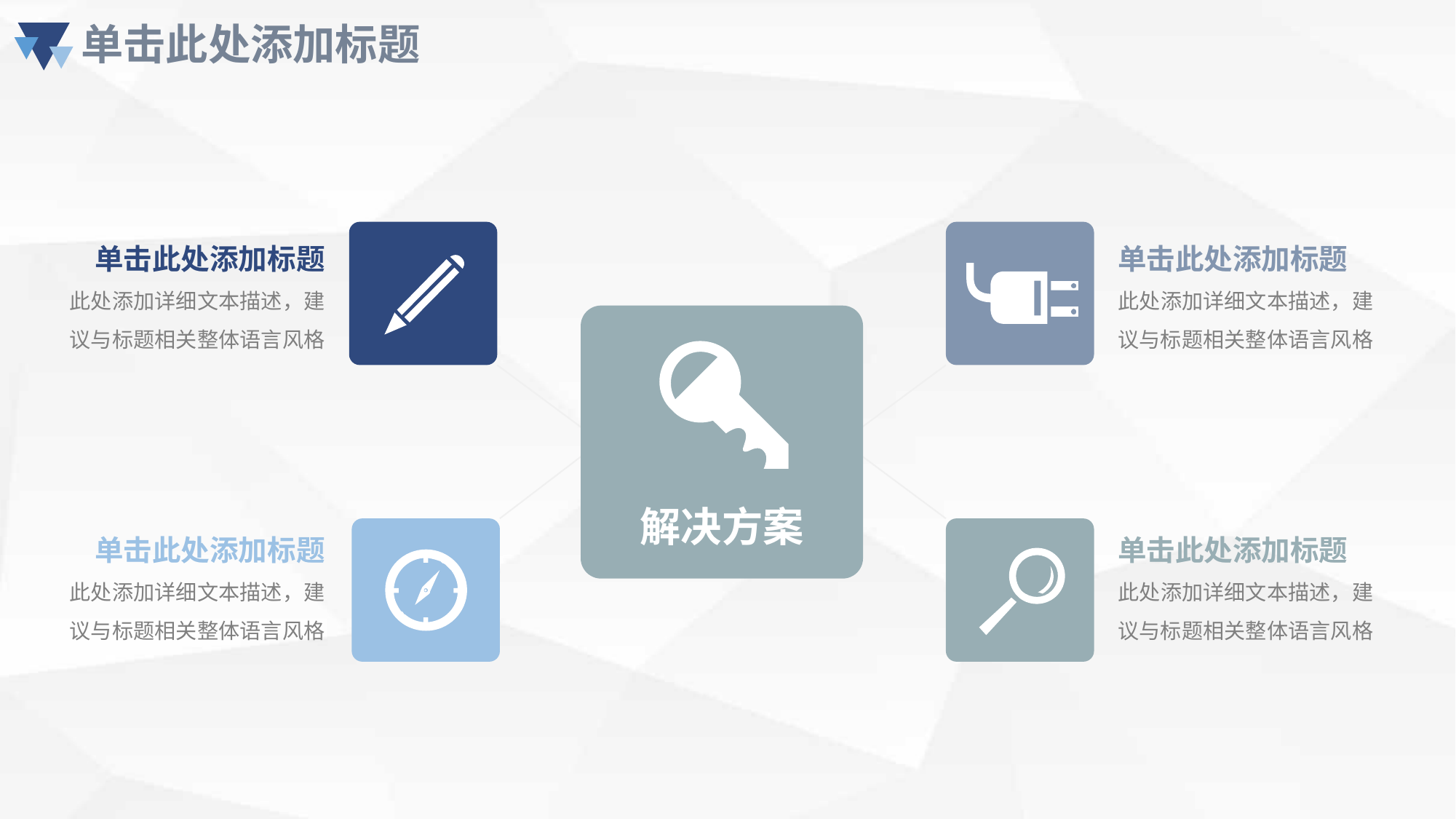

单击此处添加标题
此处添加详细文本描述，建议与标题相关整体语言风格
单击此处添加标题
此处添加详细文本描述，建议与标题相关整体语言风格

解决方案
单击此处添加标题
此处添加详细文本描述，建议与标题相关整体语言风格
单击此处添加标题
此处添加详细文本描述，建议与标题相关整体语言风格